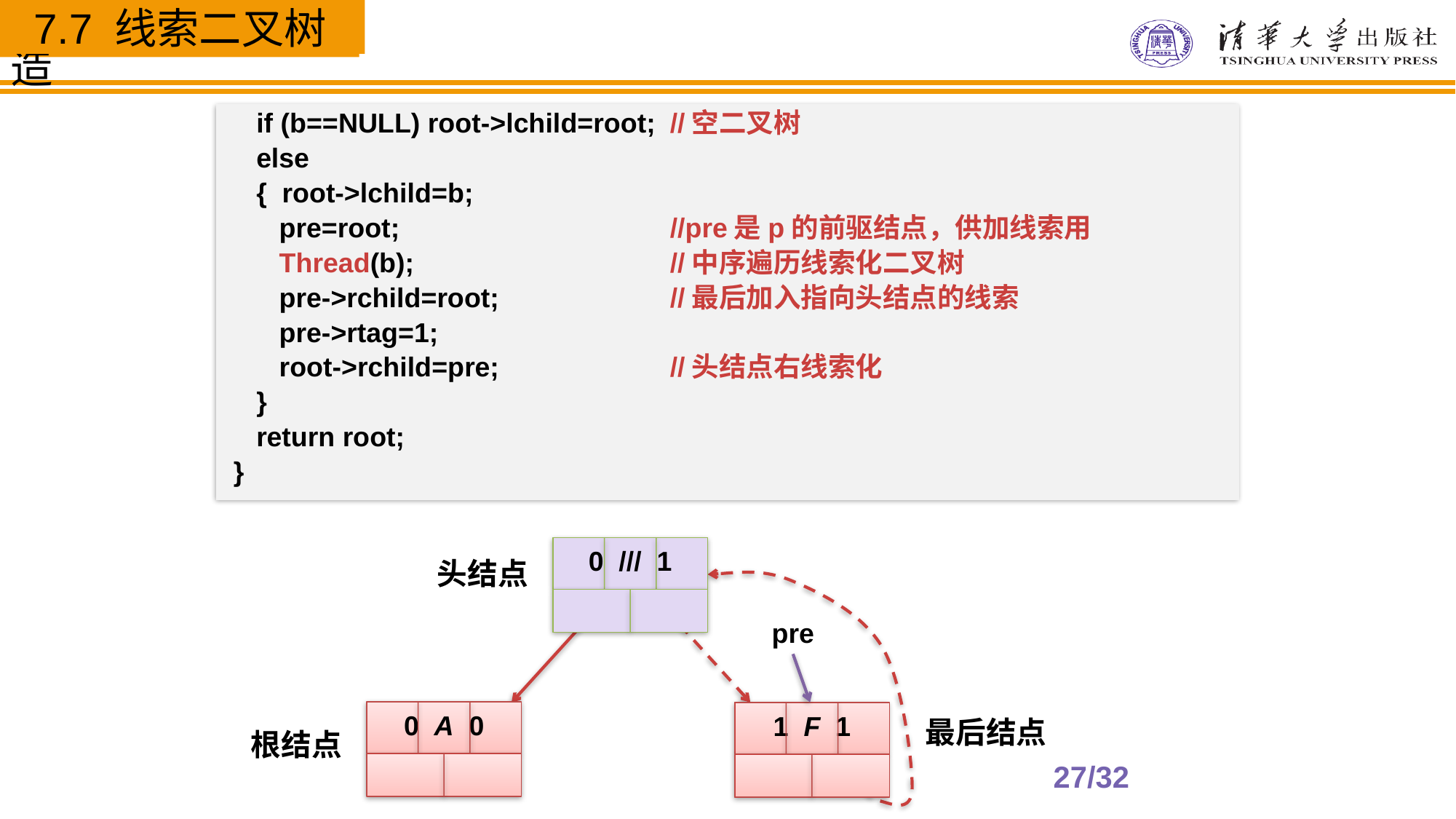

7.7 线索二叉树
   if (b==NULL) root->lchild=root; 	//空二叉树
   else
   {  root->lchild=b;
      pre=root;             	     	//pre是p的前驱结点，供加线索用
      Thread(b);   		     	//中序遍历线索化二叉树
      pre->rchild=root;    	      	//最后加入指向头结点的线索
      pre->rtag=1;
      root->rchild=pre;    	     	//头结点右线索化
   }
   return root;
}
0  ///  1

头结点

pre
0  A  0

1  F  1

最后结点
根结点
27/32